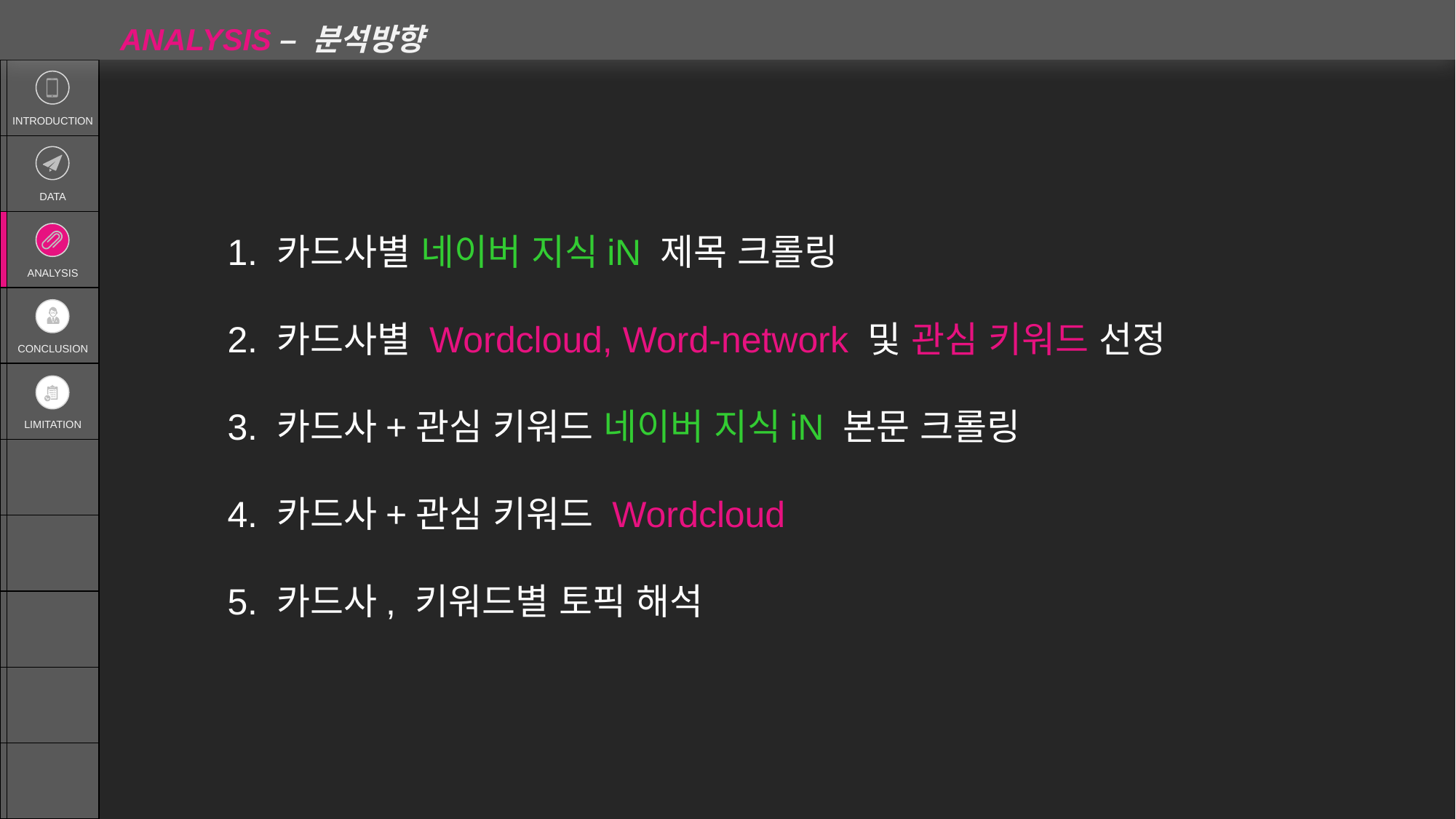

ANALYSIS – 분석방향
|  | INTRODUCTION |
| --- | --- |
|  | DATA |
|  | ANALYSIS |
|  | CONCLUSION |
|  | LIMITATION |
|  |  |
|  |  |
|  |  |
|  |  |
|  |  |

1. 카드사별 네이버 지식iN 제목 크롤링

2. 카드사별 Wordcloud, Word-network 및 관심 키워드 선정

3. 카드사+관심 키워드 네이버 지식iN 본문 크롤링

4. 카드사+관심 키워드 Wordcloud

5. 카드사, 키워드별 토픽 해석